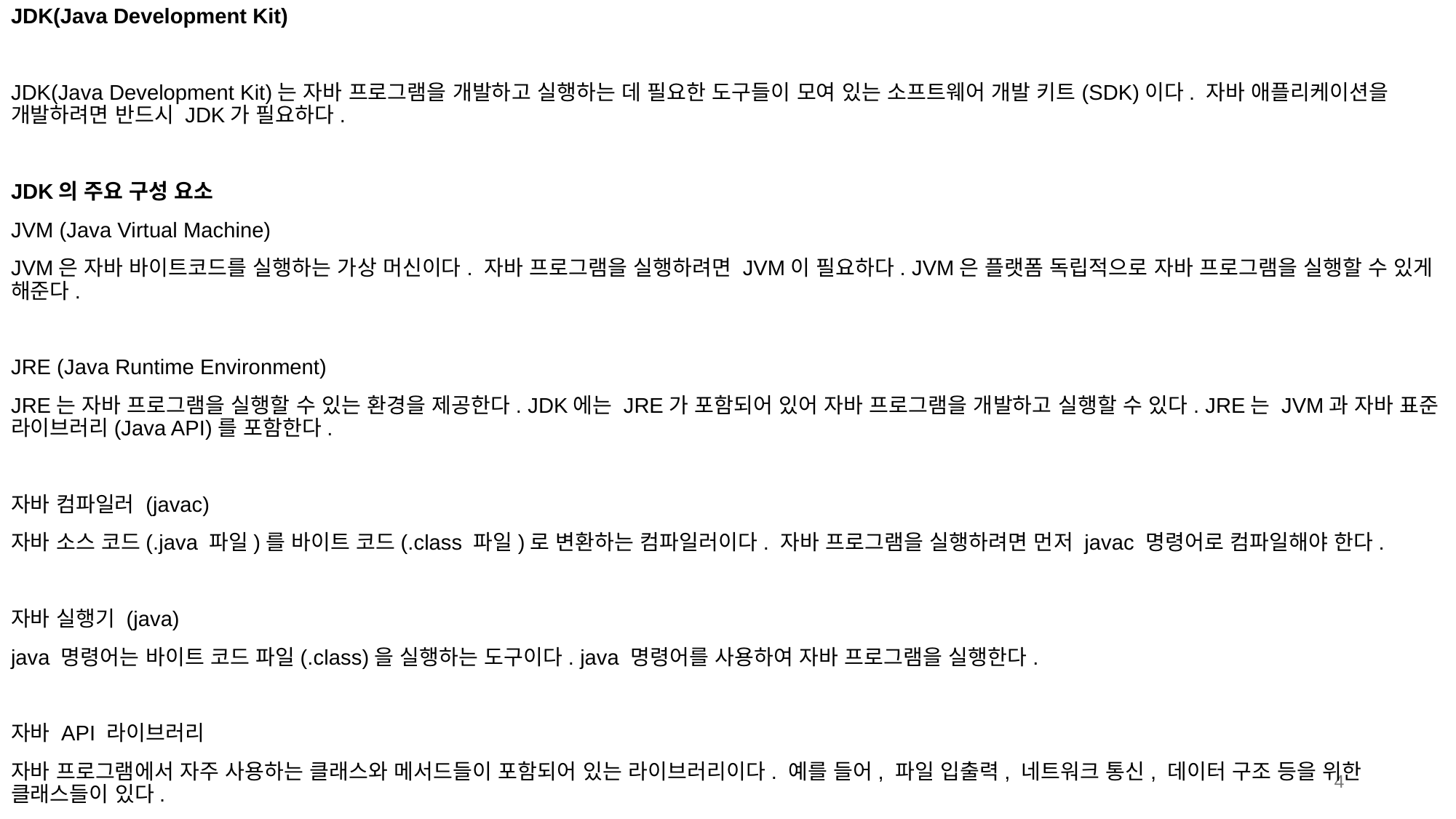

JDK(Java Development Kit)

JDK(Java Development Kit)는 자바 프로그램을 개발하고 실행하는 데 필요한 도구들이 모여 있는 소프트웨어 개발 키트(SDK)이다. 자바 애플리케이션을 개발하려면 반드시 JDK가 필요하다.

JDK의 주요 구성 요소
JVM (Java Virtual Machine)
JVM은 자바 바이트코드를 실행하는 가상 머신이다. 자바 프로그램을 실행하려면 JVM이 필요하다. JVM은 플랫폼 독립적으로 자바 프로그램을 실행할 수 있게 해준다.

JRE (Java Runtime Environment)
JRE는 자바 프로그램을 실행할 수 있는 환경을 제공한다. JDK에는 JRE가 포함되어 있어 자바 프로그램을 개발하고 실행할 수 있다. JRE는 JVM과 자바 표준 라이브러리(Java API)를 포함한다.

자바 컴파일러 (javac)
자바 소스 코드(.java 파일)를 바이트 코드(.class 파일)로 변환하는 컴파일러이다. 자바 프로그램을 실행하려면 먼저 javac 명령어로 컴파일해야 한다.

자바 실행기 (java)
java 명령어는 바이트 코드 파일(.class)을 실행하는 도구이다. java 명령어를 사용하여 자바 프로그램을 실행한다.

자바 API 라이브러리
자바 프로그램에서 자주 사용하는 클래스와 메서드들이 포함되어 있는 라이브러리이다. 예를 들어, 파일 입출력, 네트워크 통신, 데이터 구조 등을 위한 클래스들이 있다.
4